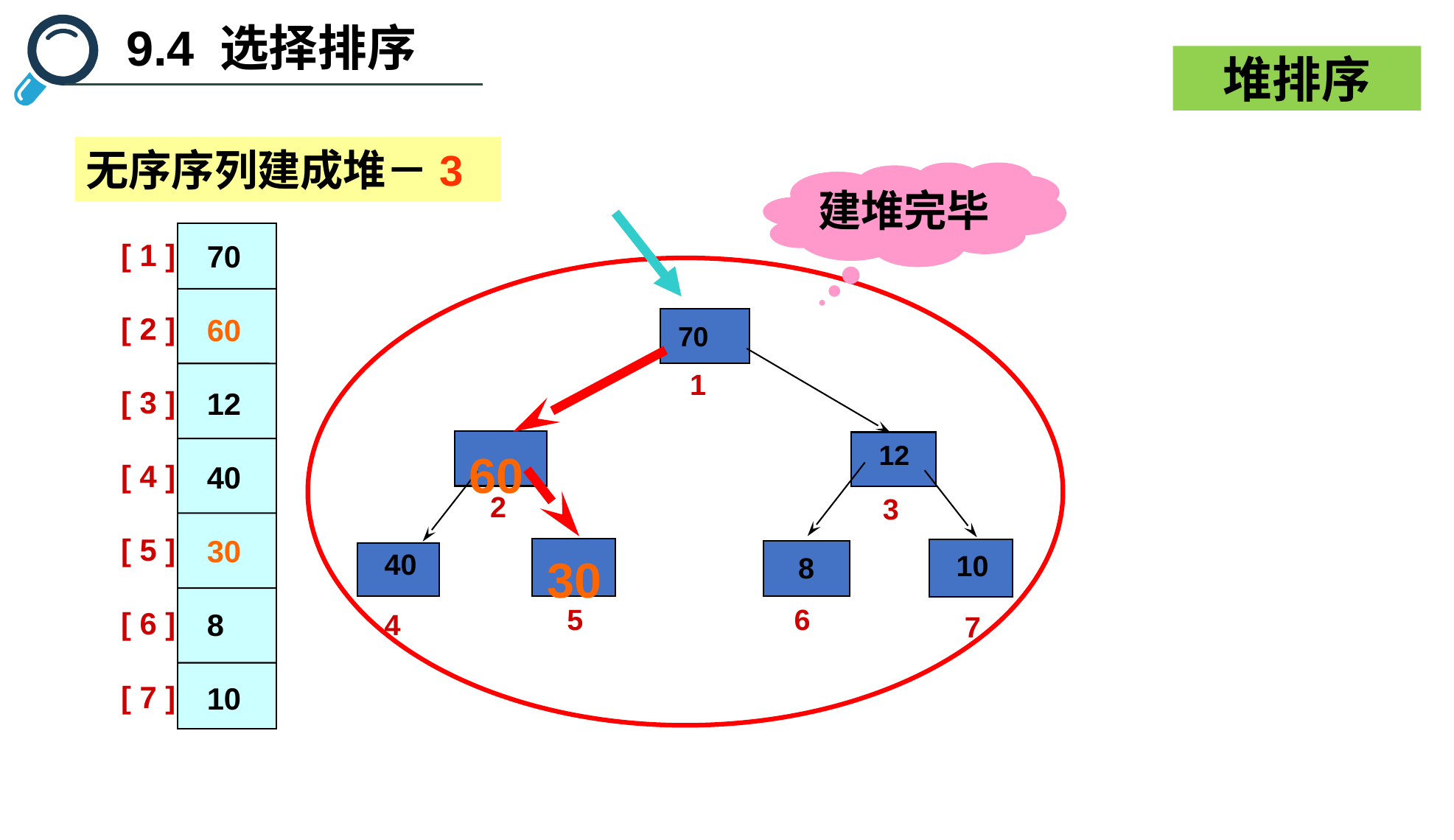

9.4 选择排序
堆排序
无序序列建成堆－3
建堆完毕

[ 1 ]

[ 2 ]

[ 3 ]

[ 4 ]

[ 5 ]

[ 6 ]

[ 7 ]
70

60

12

40

30

8

10

 70

 1

 12
 60

10

 7

 2
 3

40

4

 30
 8
 5
  6